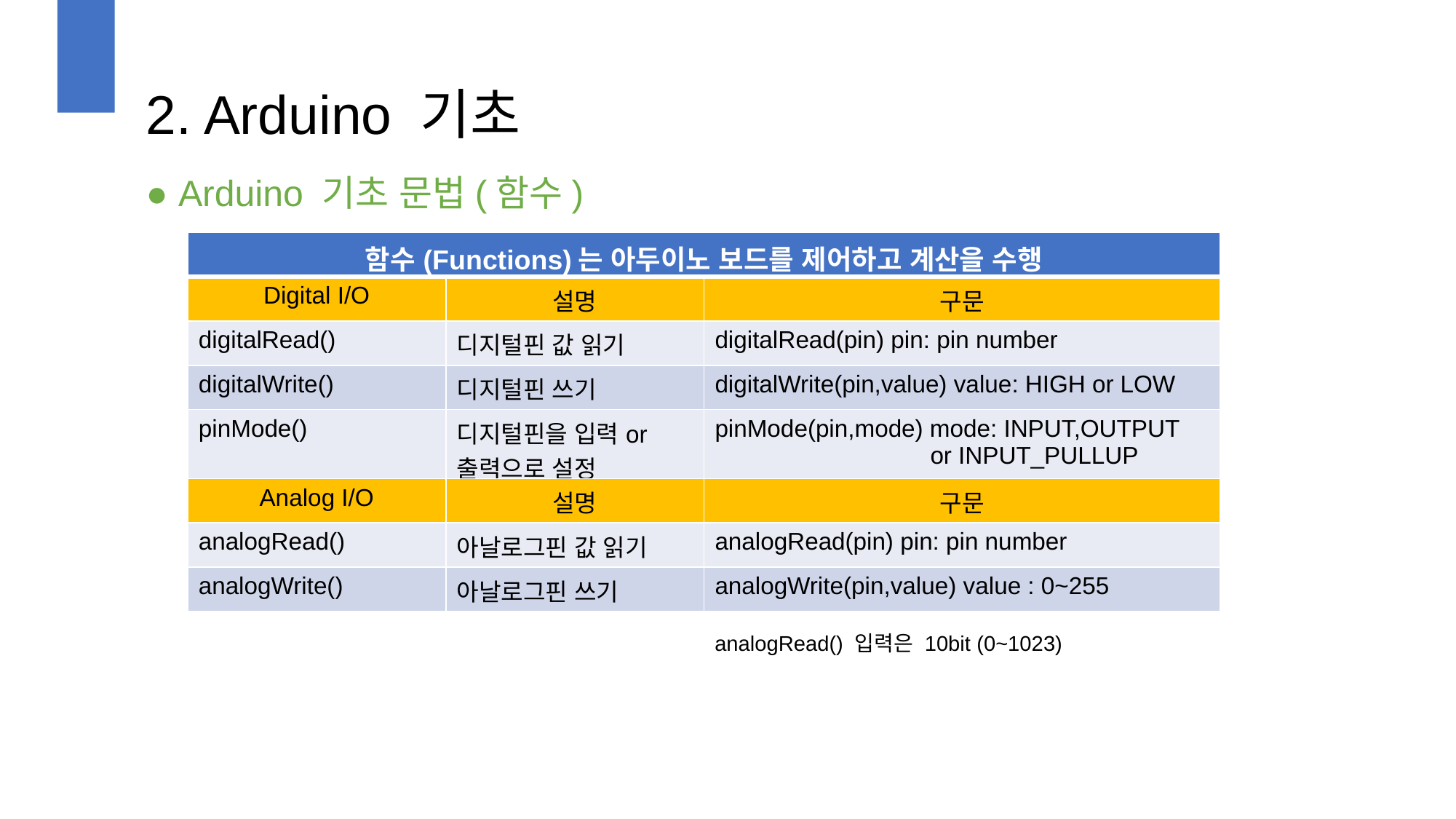

2. Arduino 기초

● Arduino 기초 문법(함수)
| 함수(Functions)는 아두이노 보드를 제어하고 계산을 수행 |  |  |
| --- | --- | --- |
| Digital I/O | 설명 | 구문 |
| digitalRead() | 디지털핀 값 읽기 | digitalRead(pin) pin: pin number |
| digitalWrite() | 디지털핀 쓰기 | digitalWrite(pin,value) value: HIGH or LOW |
| pinMode() | 디지털핀을 입력or 출력으로 설정 | pinMode(pin,mode) mode: INPUT,OUTPUT or INPUT\_PULLUP |
| Analog I/O | 설명 | 구문 |
| analogRead() | 아날로그핀 값 읽기 | analogRead(pin) pin: pin number |
| analogWrite() | 아날로그핀 쓰기 | analogWrite(pin,value) value : 0~255 |
analogRead() 입력은 10bit (0~1023)